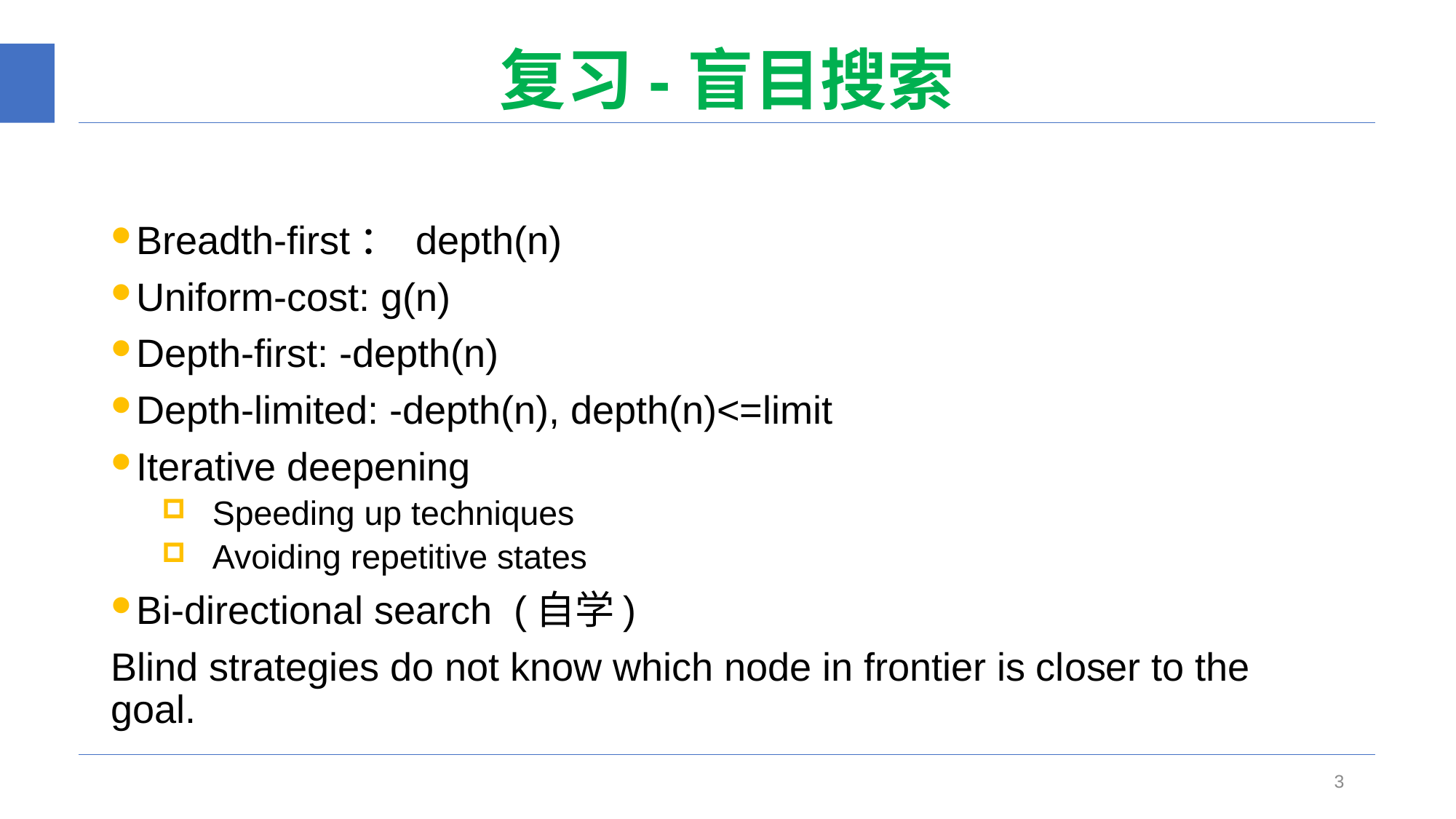

# 复习-盲目搜索

Breadth-first： depth(n)
Uniform-cost: g(n)
Depth-first: -depth(n)
Depth-limited: -depth(n), depth(n)<=limit
Iterative deepening
Speeding up techniques
Avoiding repetitive states
Bi-directional search  (自学)
Blind strategies do not know which node in frontier is closer to the goal.

3